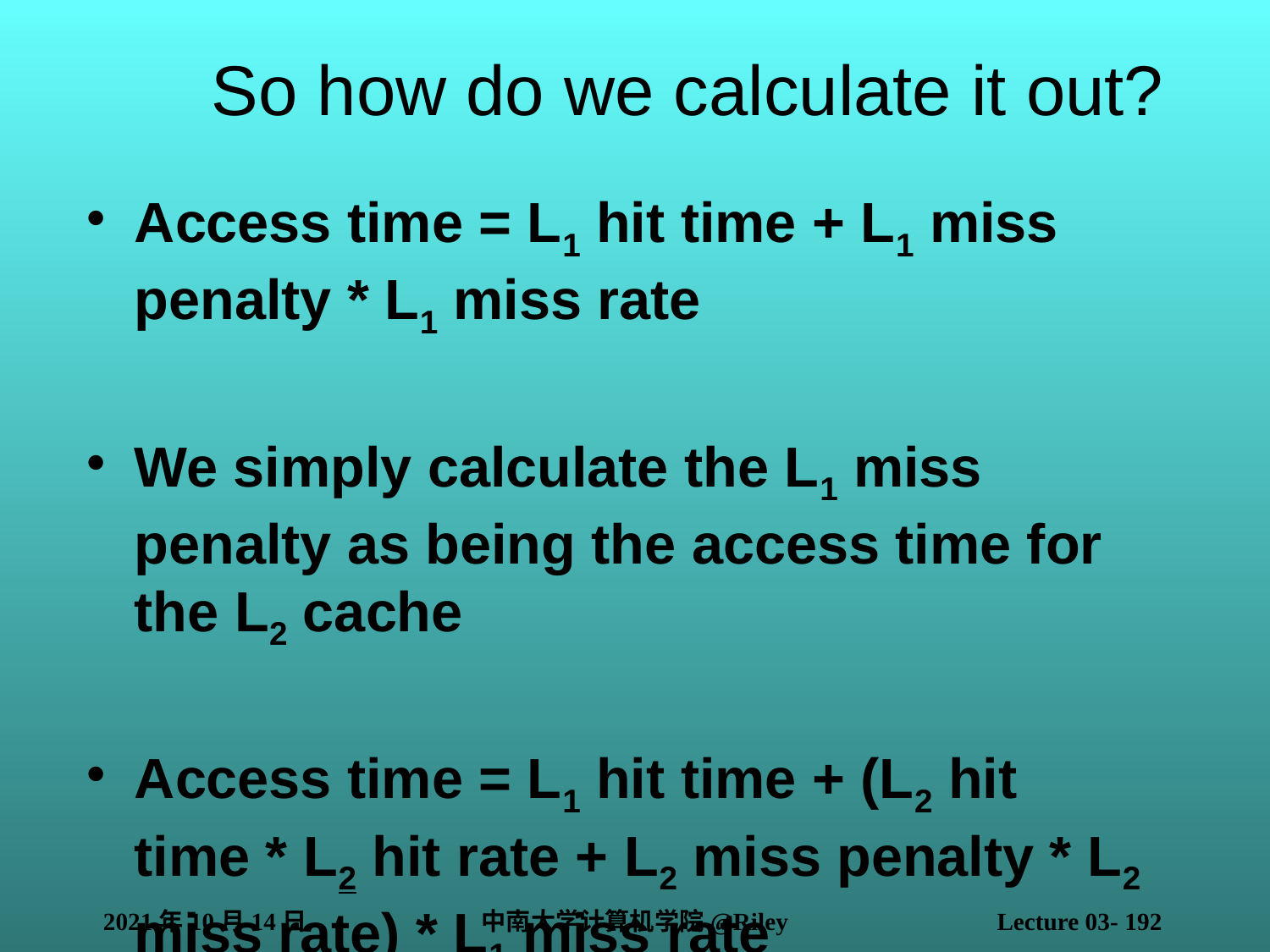

# So how do we calculate it out?
Access time = L1 hit time + L1 miss penalty * L1 miss rate

We simply calculate the L1 miss penalty as being the access time for the L2 cache

Access time = L1 hit time + (L2 hit time * L2 hit rate + L2 miss penalty * L2 miss rate) * L1 miss rate
2021年10月14日
中南大学计算机学院@Riley
Lecture 03- 192